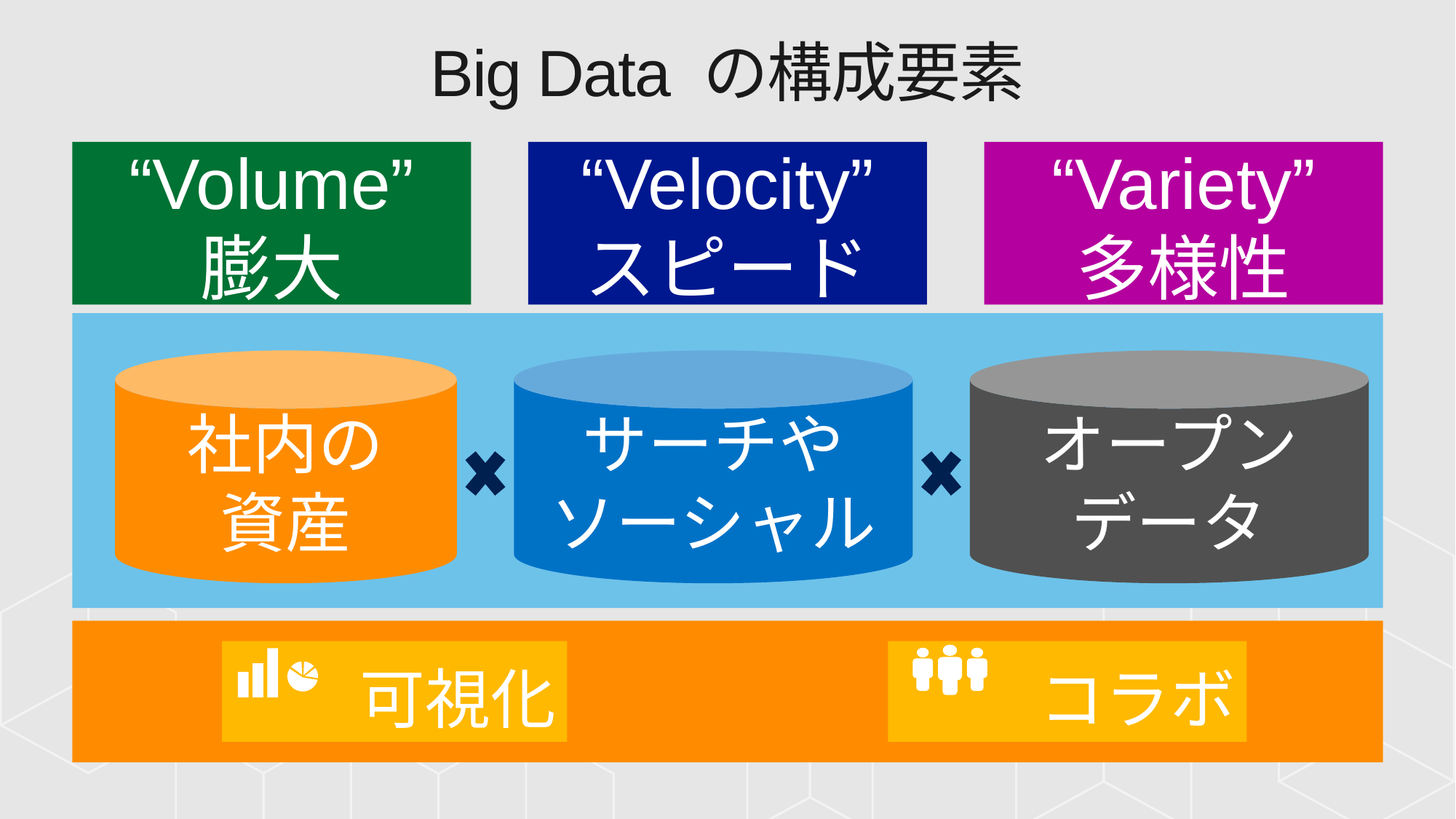

# Big Data の構成要素
“Volume”
膨大
“Velocity”
スピード
“Variety”
多様性

オープン
データ
社内の
資産
サーチや
ソーシャル

可視化

コラボ